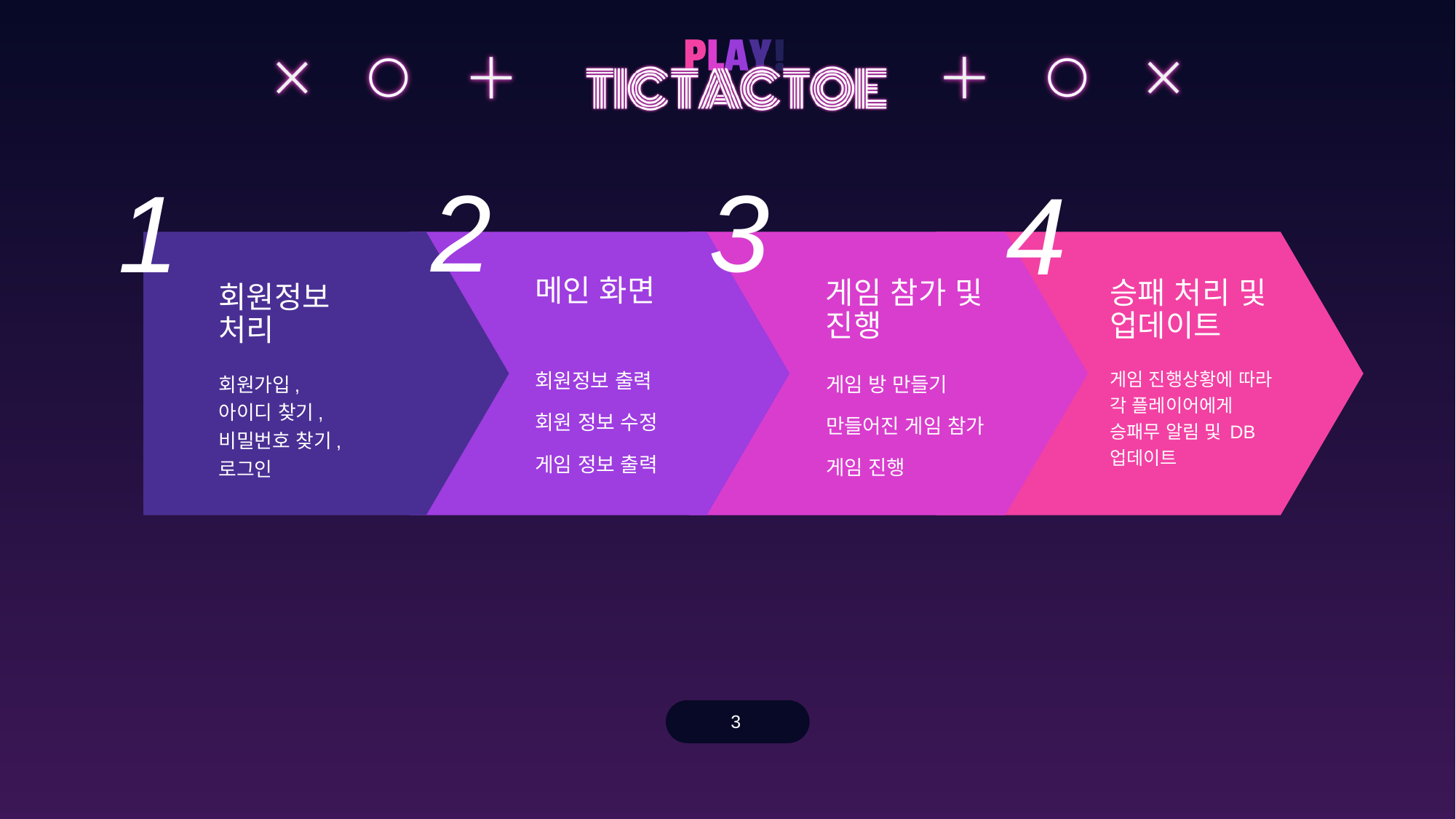

메인 화면
승패 처리 및 업데이트
게임 참가 및 진행
회원정보
처리
회원정보 출력
회원 정보 수정
게임 정보 출력
게임 진행상황에 따라 각 플레이어에게 승패무 알림 및 DB 업데이트
게임 방 만들기
만들어진 게임 참가
게임 진행
회원가입,
아이디 찾기,
비밀번호 찾기,
로그인

3